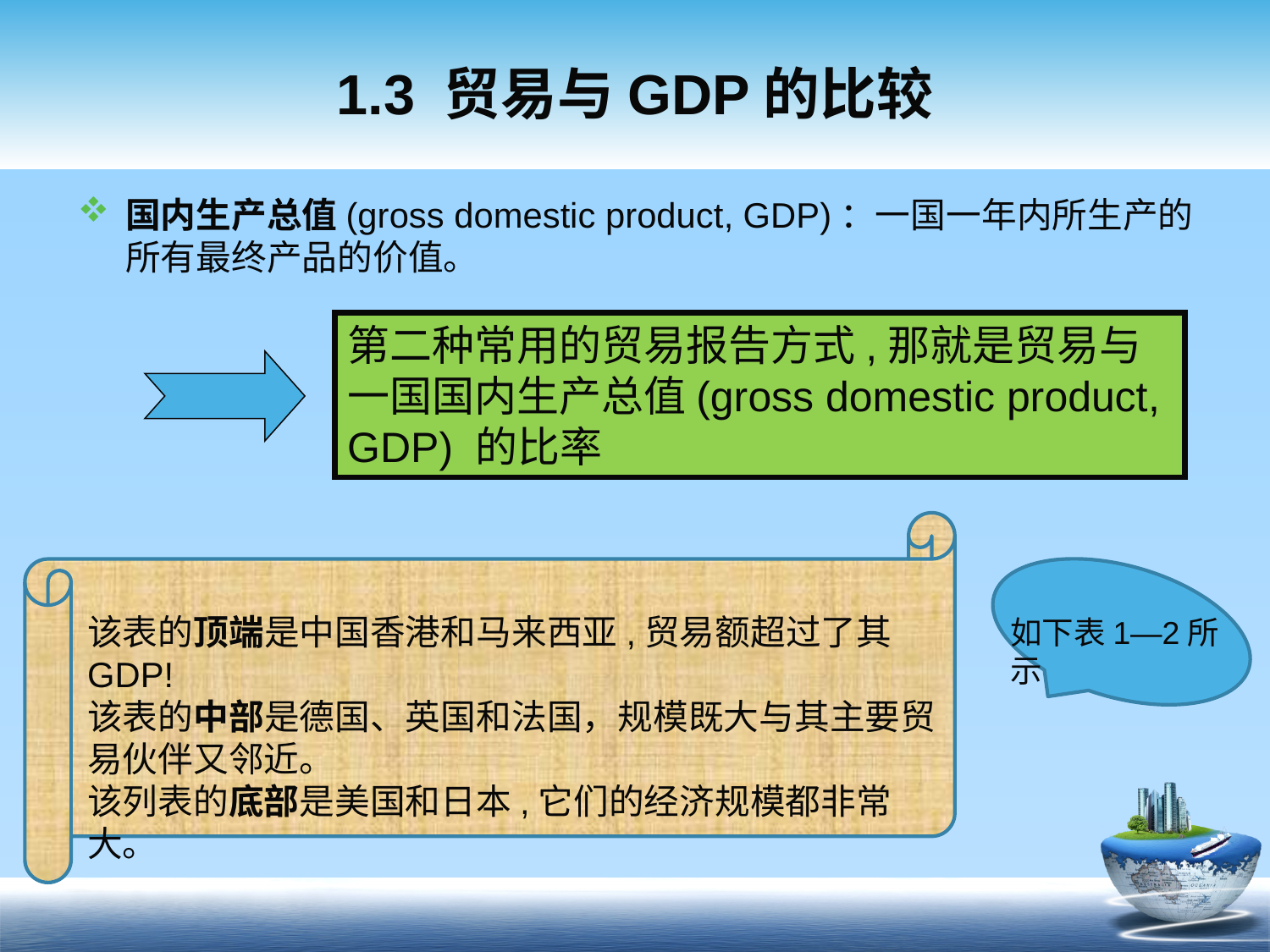

# 1.3 贸易与GDP的比较
国内生产总值(gross domestic product, GDP)：一国一年内所生产的所有最终产品的价值。
第二种常用的贸易报告方式,那就是贸易与一国国内生产总值(gross domestic product, GDP) 的比率

该表的顶端是中国香港和马来西亚,贸易额超过了其GDP!
该表的中部是德国、英国和法国，规模既大与其主要贸易伙伴又邻近。
该列表的底部是美国和日本,它们的经济规模都非常大。
如下表1—2所示